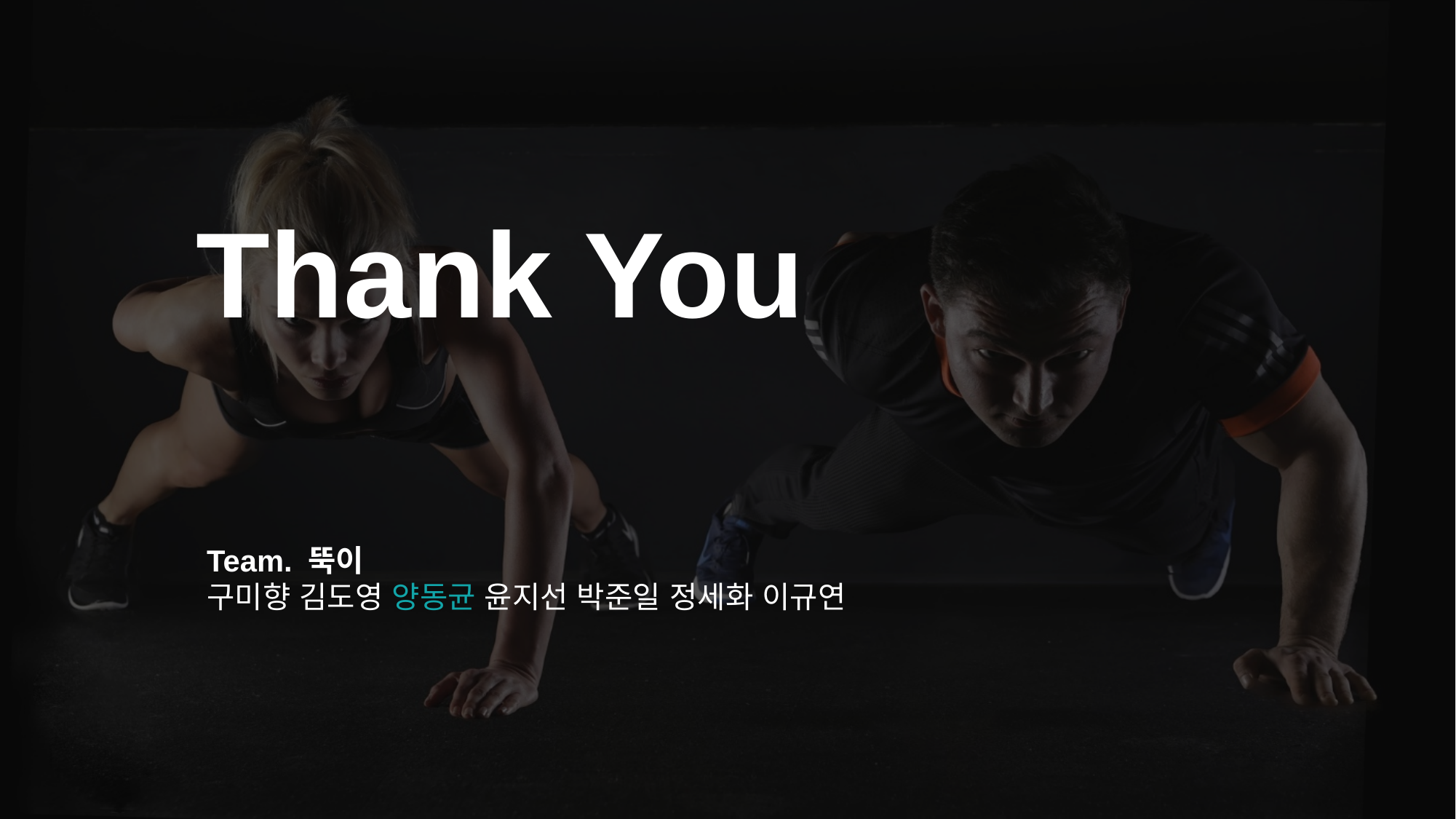

Thank You

구미향 김도영 양동균 윤지선 박준일 정세화 이규연
Team. 뚝이